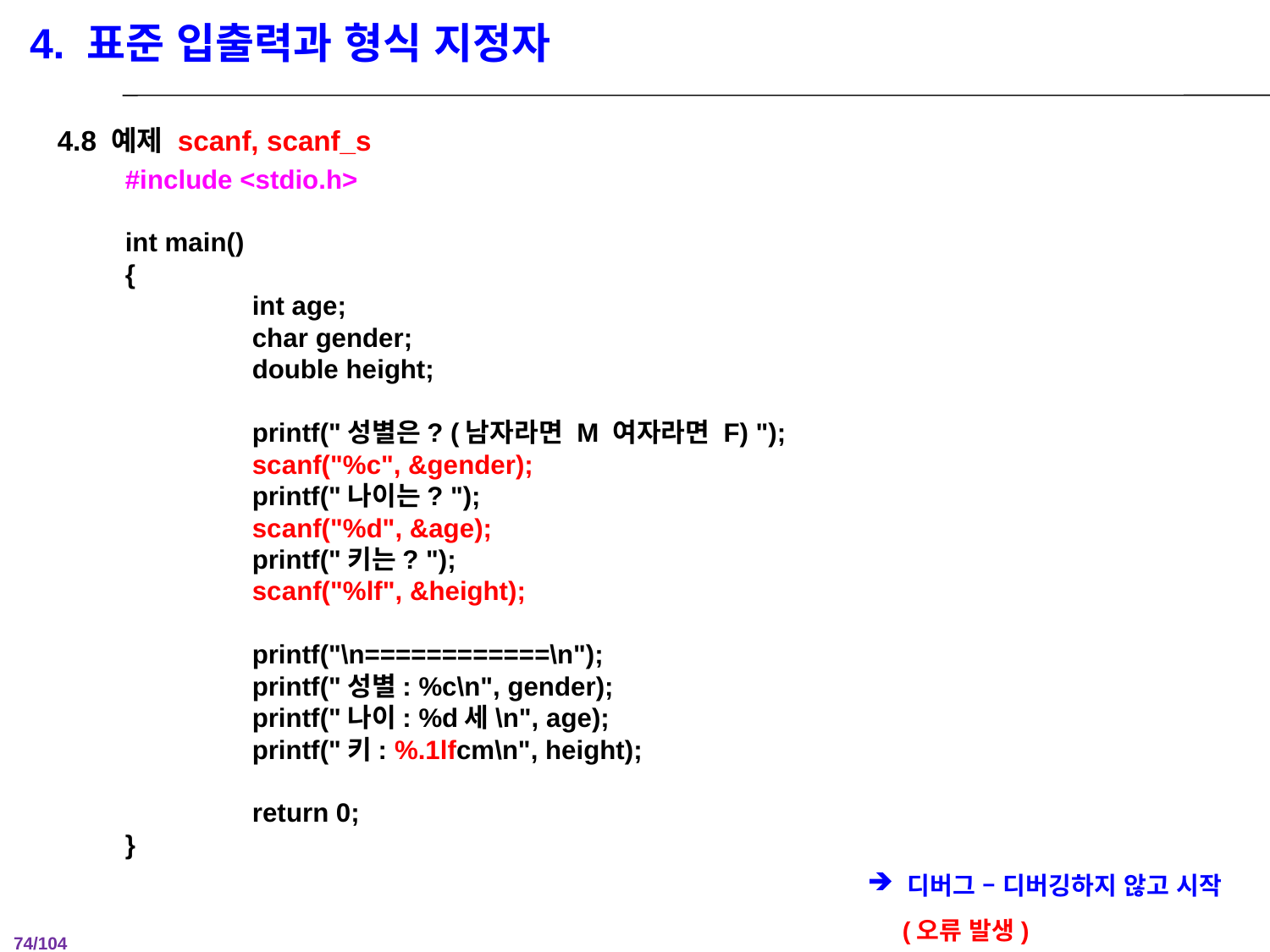

4. 표준 입출력과 형식 지정자
4.8 예제 scanf, scanf_s
#include <stdio.h>

int main()
{
	int age;
	char gender;
	double height;

	printf("성별은? (남자라면 M 여자라면 F) ");
	scanf("%c", &gender);
	printf("나이는? ");
	scanf("%d", &age);
	printf("키는? ");
	scanf("%lf", &height);

	printf("\n============\n");
	printf("성별: %c\n", gender);
	printf("나이: %d세\n", age);
	printf("키: %.1lfcm\n", height);

	return 0;
}
디버그 – 디버깅하지 않고 시작
     (오류 발생)